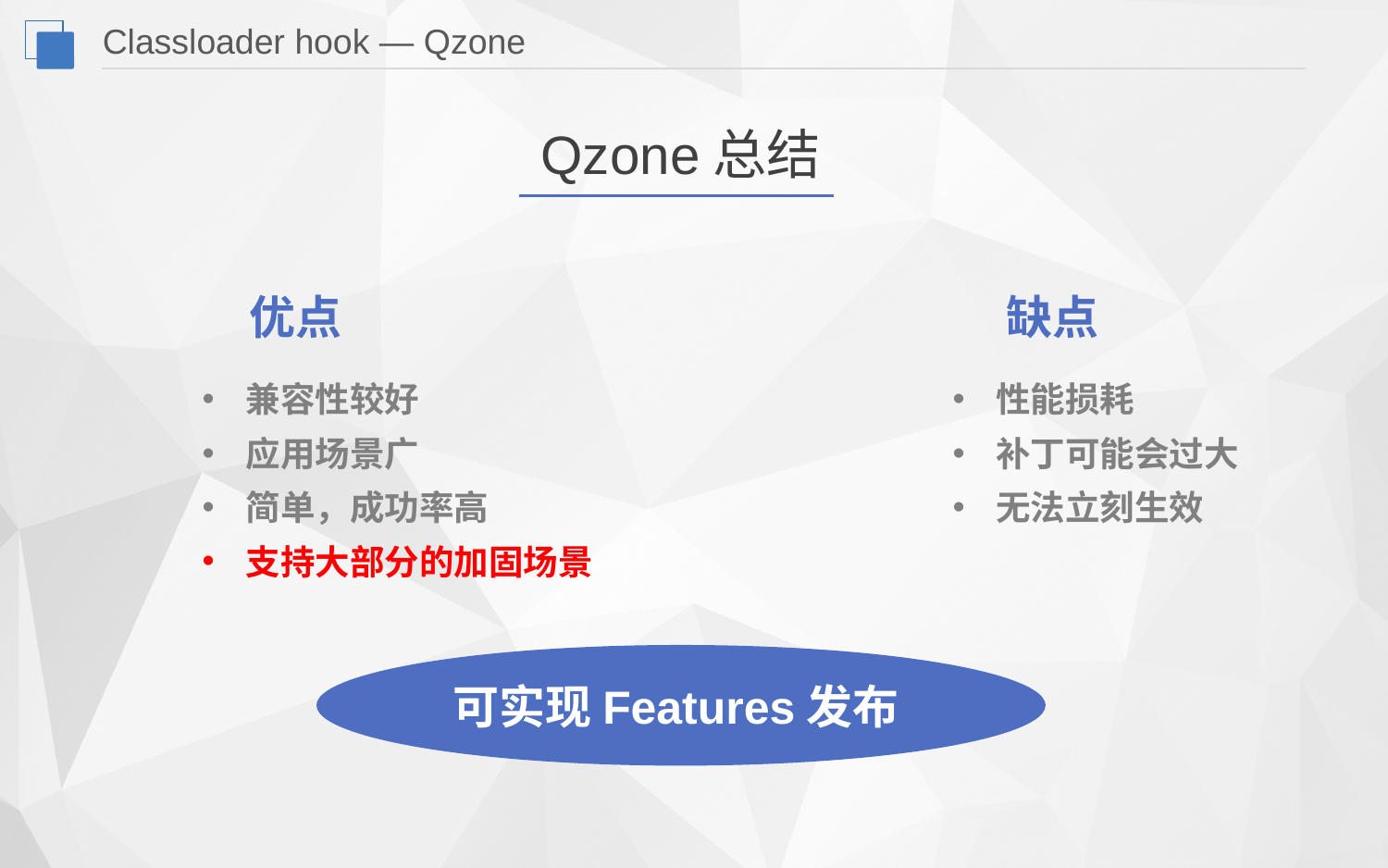

Classloader hook — Qzone

Qzone总结
优点
缺点
性能损耗
补丁可能会过大
无法立刻生效
兼容性较好
应用场景广
简单，成功率高
支持大部分的加固场景

可实现Features发布